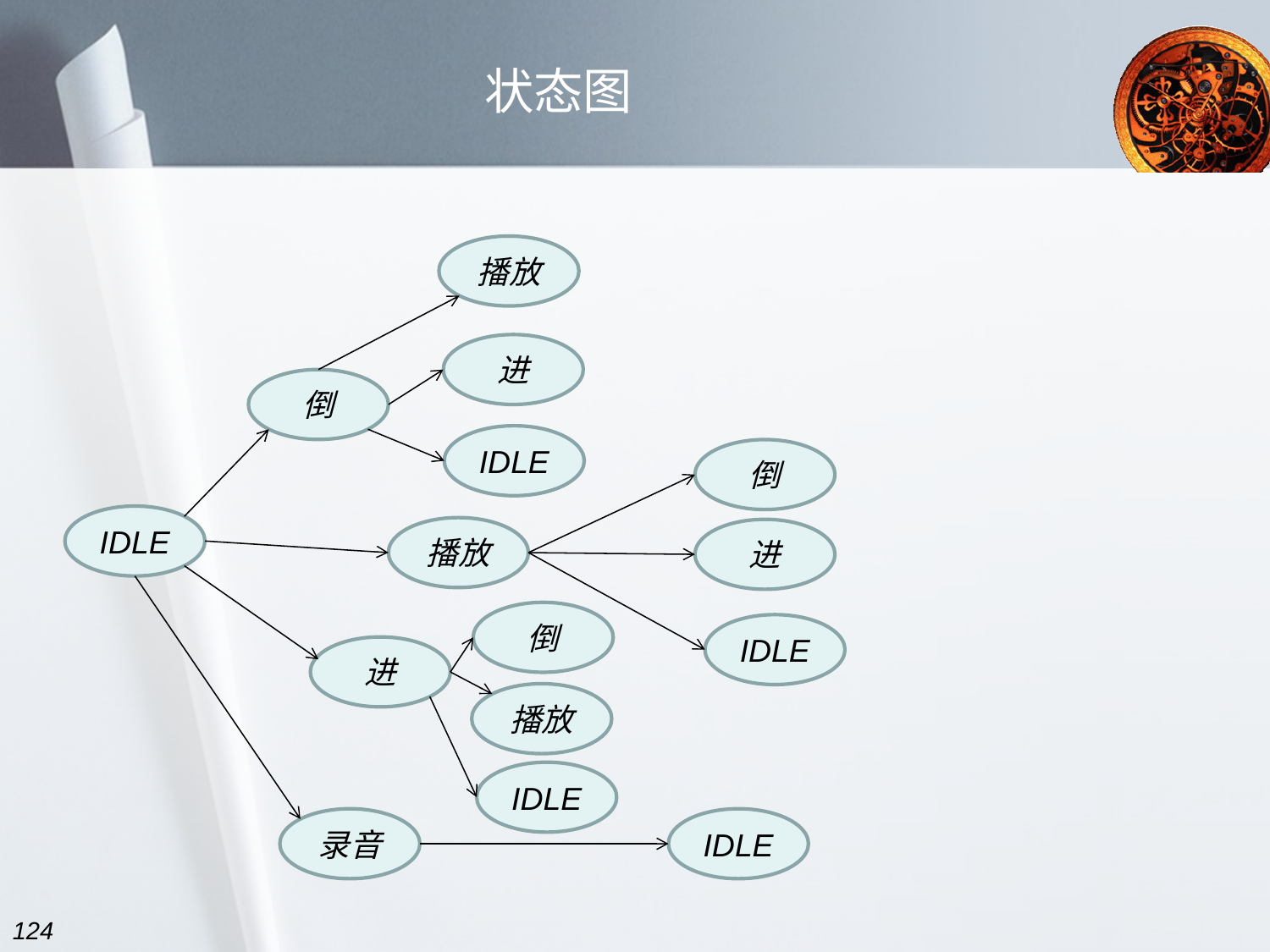

# 状态图

播放
进
倒
IDLE
倒
IDLE
播放
进
倒
IDLE
进
播放
IDLE
录音
IDLE
124